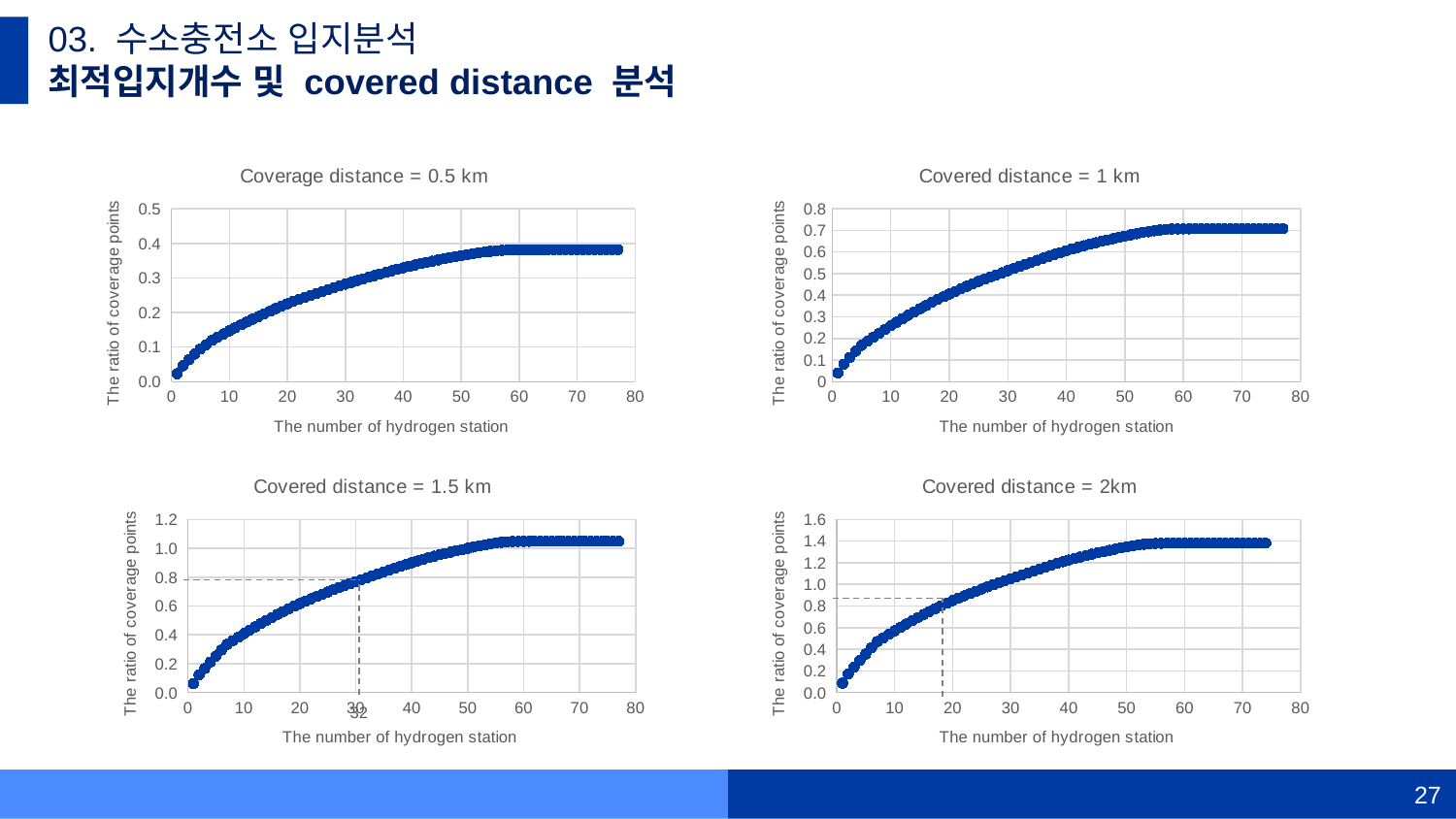

03. 수소충전소 입지분석
최적입지개수 및 covered distance 분석

### Chart: Coverage distance = 0.5 km

| Category | The ratio of coverage points |
|---|---|

### Chart: Covered distance = 1 km

| Category | The ratio of coverage points |
|---|---|

### Chart: Covered distance = 1.5 km

| Category | The ratio of coverage points |
|---|---|

### Chart: Covered distance = 2km

| Category | The ratio of coverage points |
|---|---|
32
27